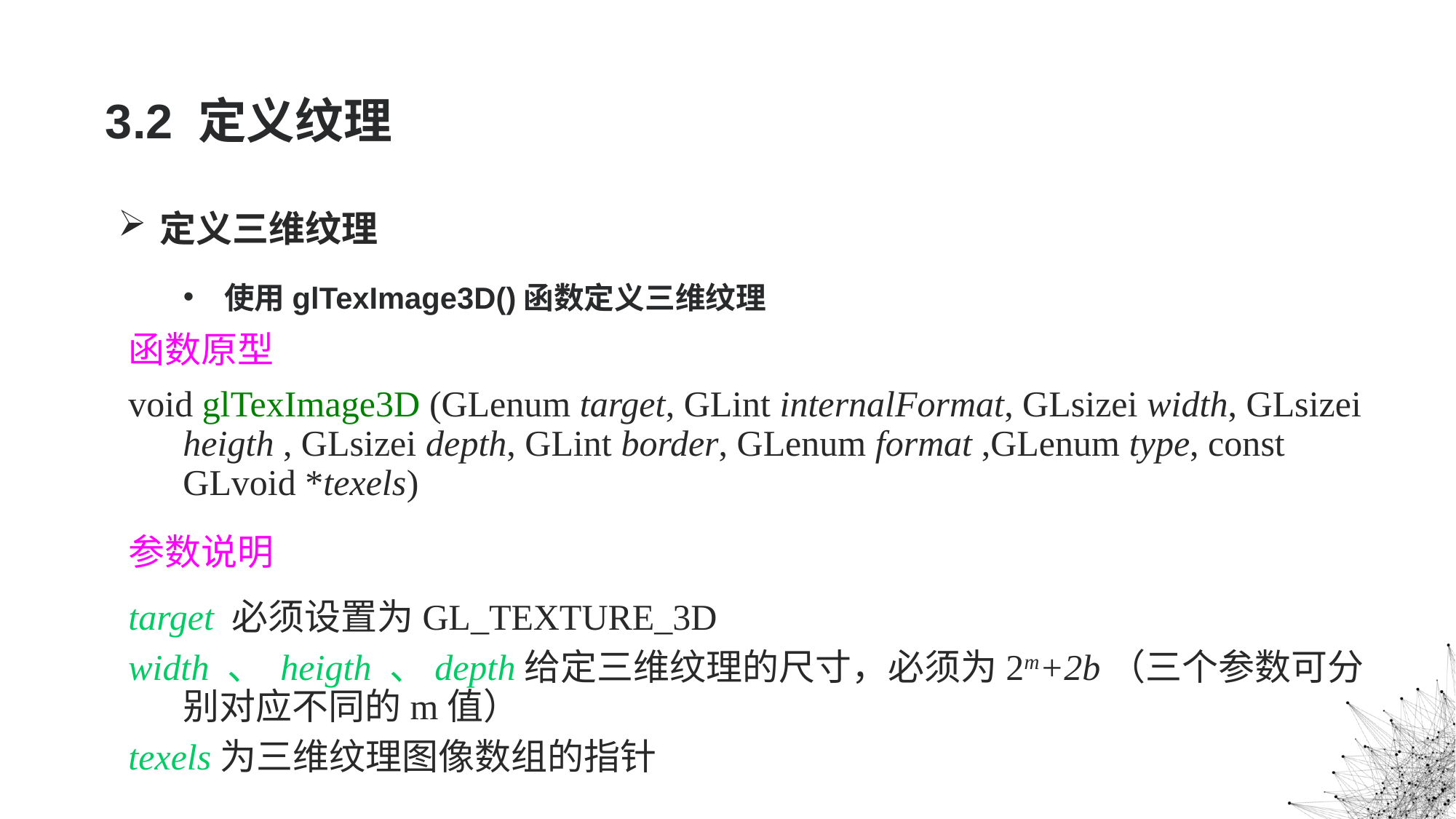

# 3.2 定义纹理
定义三维纹理
使用glTexImage3D()函数定义三维纹理
函数原型
void glTexImage3D (GLenum target, GLint internalFormat, GLsizei width, GLsizei heigth , GLsizei depth, GLint border, GLenum format ,GLenum type, const GLvoid *texels)

参数说明
target 必须设置为GL_TEXTURE_3D
width 、 heigth 、depth给定三维纹理的尺寸，必须为2m+2b（三个参数可分别对应不同的m值）
texels为三维纹理图像数组的指针